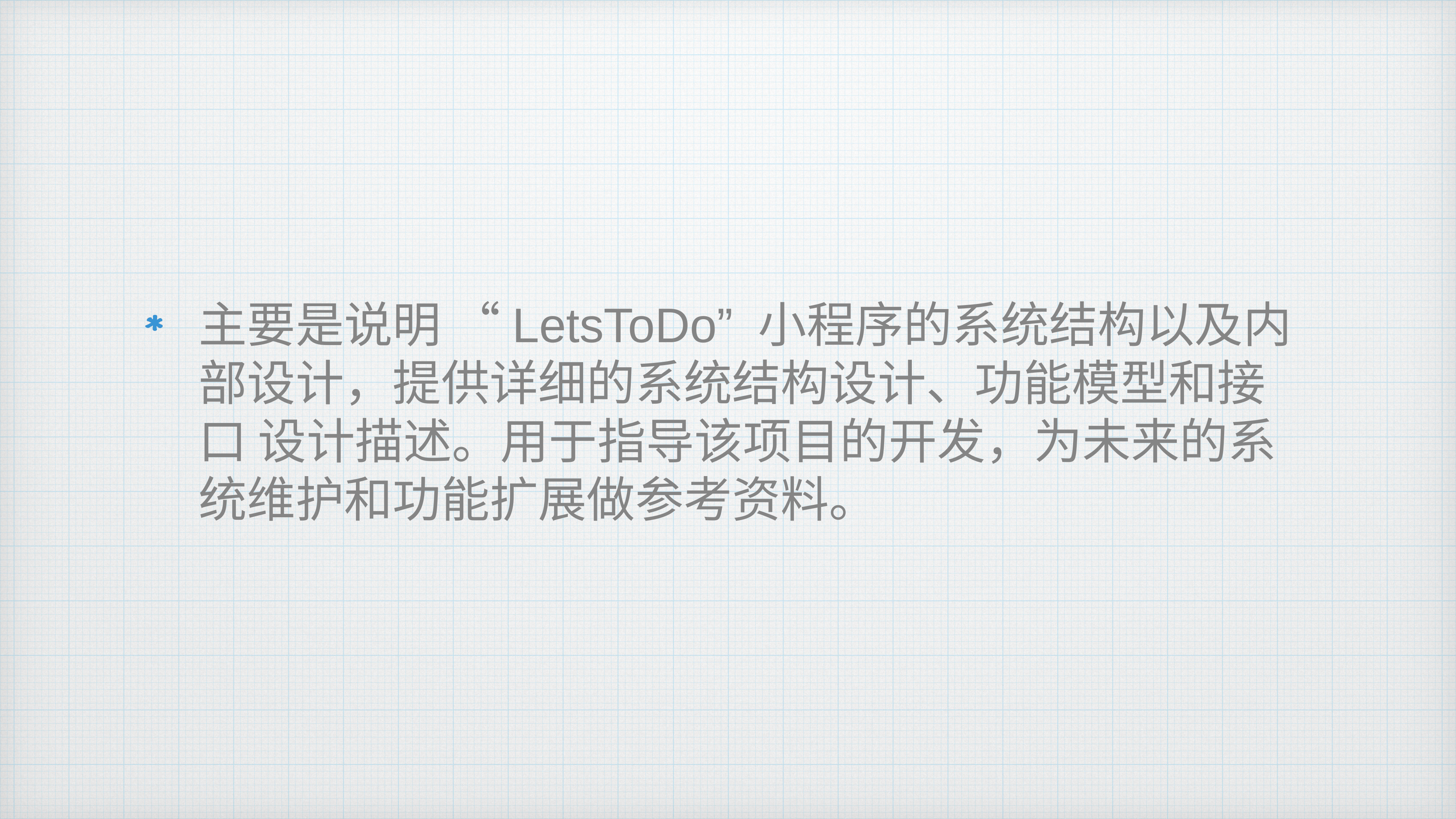

主要是说明 “LetsToDo” 小程序的系统结构以及内部设计，提供详细的系统结构设计、功能模型和接口 设计描述。用于指导该项目的开发，为未来的系统维护和功能扩展做参考资料。